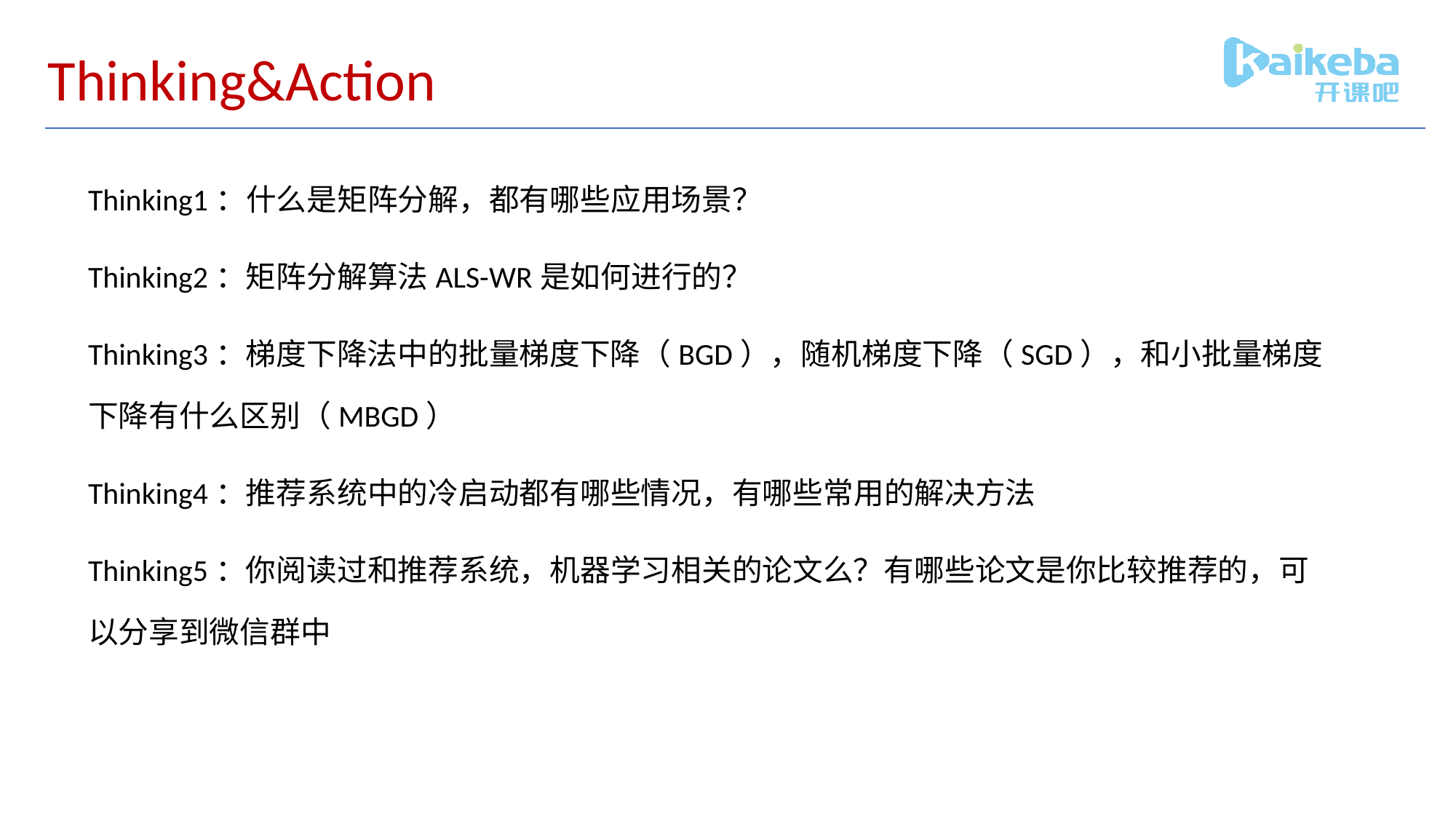

# Thinking&Action
Thinking1：什么是矩阵分解，都有哪些应用场景？
Thinking2：矩阵分解算法ALS-WR是如何进行的？
Thinking3：梯度下降法中的批量梯度下降（BGD），随机梯度下降（SGD），和小批量梯度下降有什么区别（MBGD）
Thinking4：推荐系统中的冷启动都有哪些情况，有哪些常用的解决方法
Thinking5：你阅读过和推荐系统，机器学习相关的论文么？有哪些论文是你比较推荐的，可以分享到微信群中